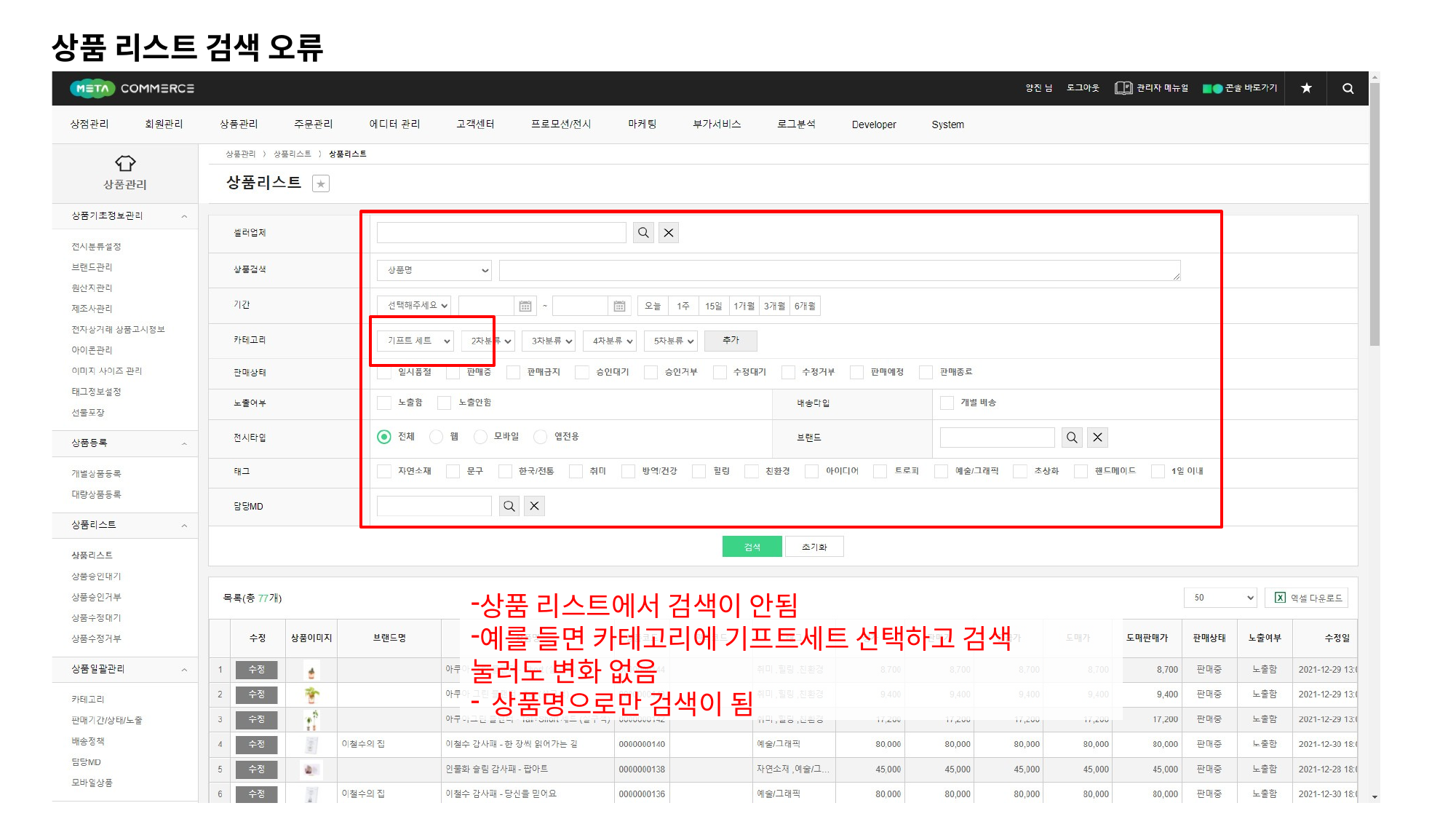

# 상품 리스트 검색 오류

상품 리스트에서 검색이 안됨
예를 들면 카테고리에 기프트세트 선택하고 검색  눌러도 변화 없음
상품명으로만 검색이 됨